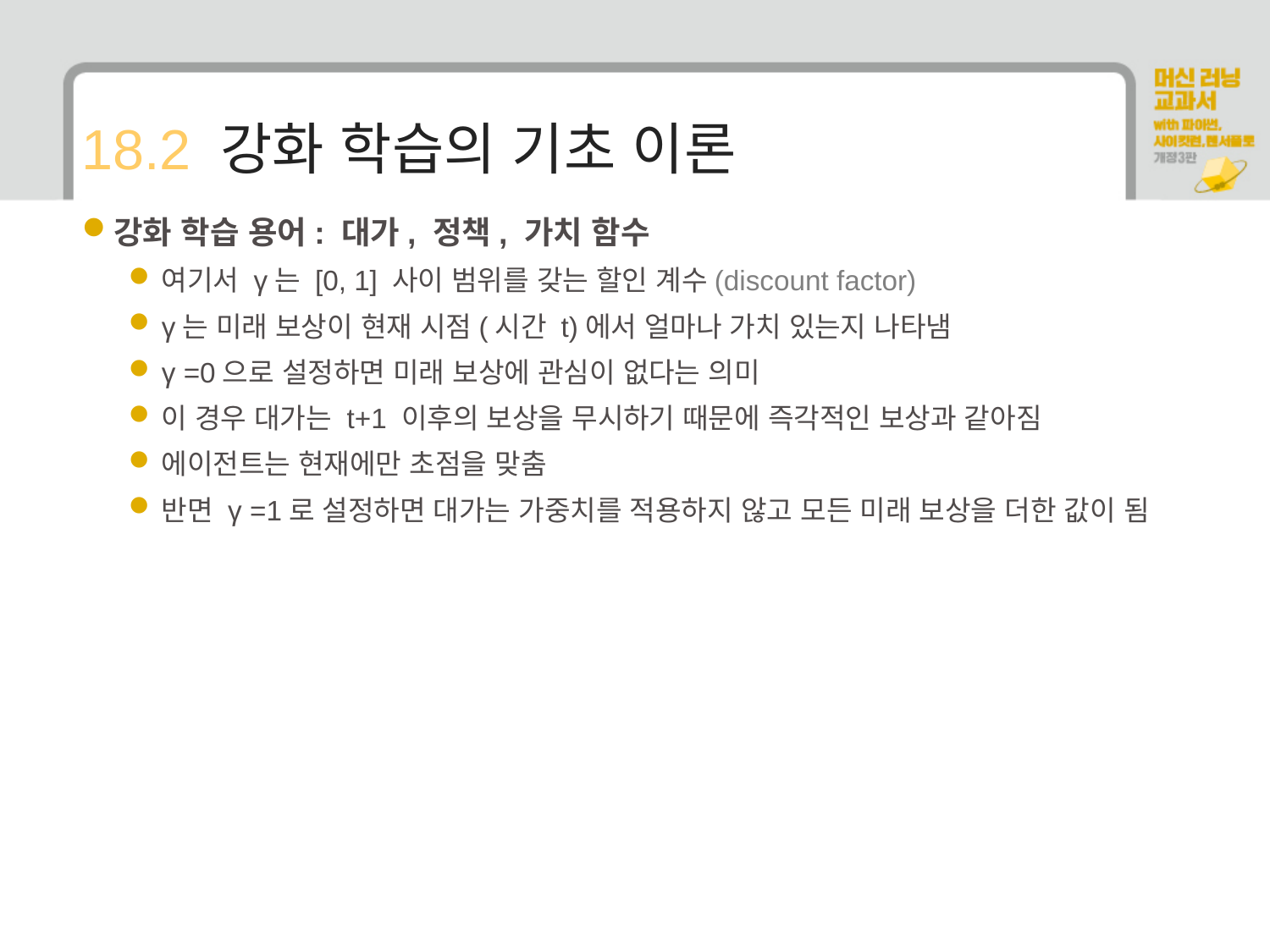

# 18.2 강화 학습의 기초 이론
강화 학습 용어: 대가, 정책, 가치 함수
여기서 γ는 [0, 1] 사이 범위를 갖는 할인 계수(discount factor)
γ는 미래 보상이 현재 시점(시간 t)에서 얼마나 가치 있는지 나타냄
γ =0으로 설정하면 미래 보상에 관심이 없다는 의미
이 경우 대가는 t+1 이후의 보상을 무시하기 때문에 즉각적인 보상과 같아짐
에이전트는 현재에만 초점을 맞춤
반면 γ =1로 설정하면 대가는 가중치를 적용하지 않고 모든 미래 보상을 더한 값이 됨